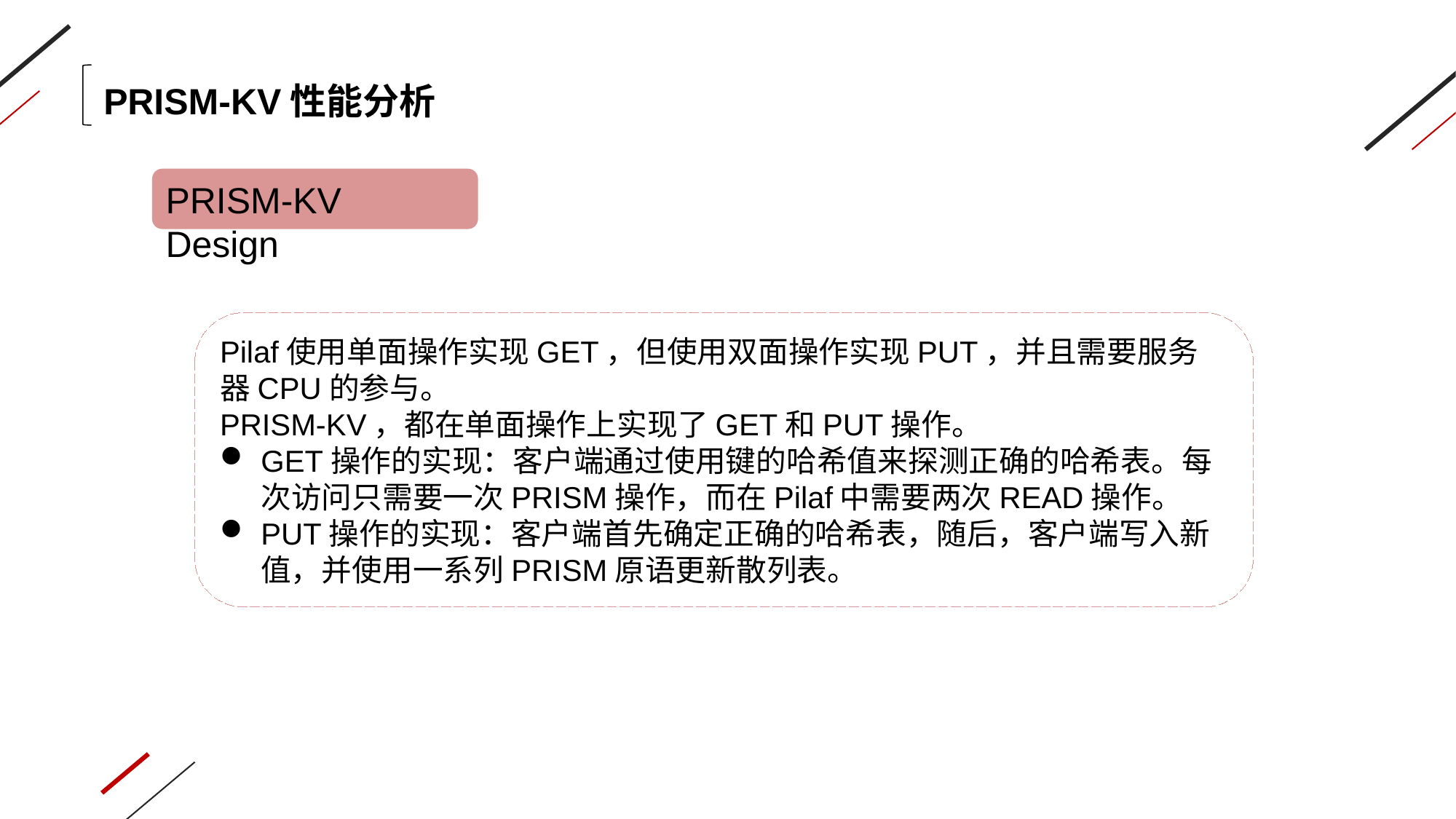

PRISM-KV性能分析
PRISM-KV Design
Pilaf使用单面操作实现GET，但使用双面操作实现PUT，并且需要服务器CPU的参与。
PRISM-KV，都在单面操作上实现了GET和PUT操作。
GET操作的实现：客户端通过使用键的哈希值来探测正确的哈希表。每次访问只需要一次PRISM操作，而在Pilaf中需要两次READ操作。
PUT操作的实现：客户端首先确定正确的哈希表，随后，客户端写入新值，并使用一系列PRISM原语更新散列表。